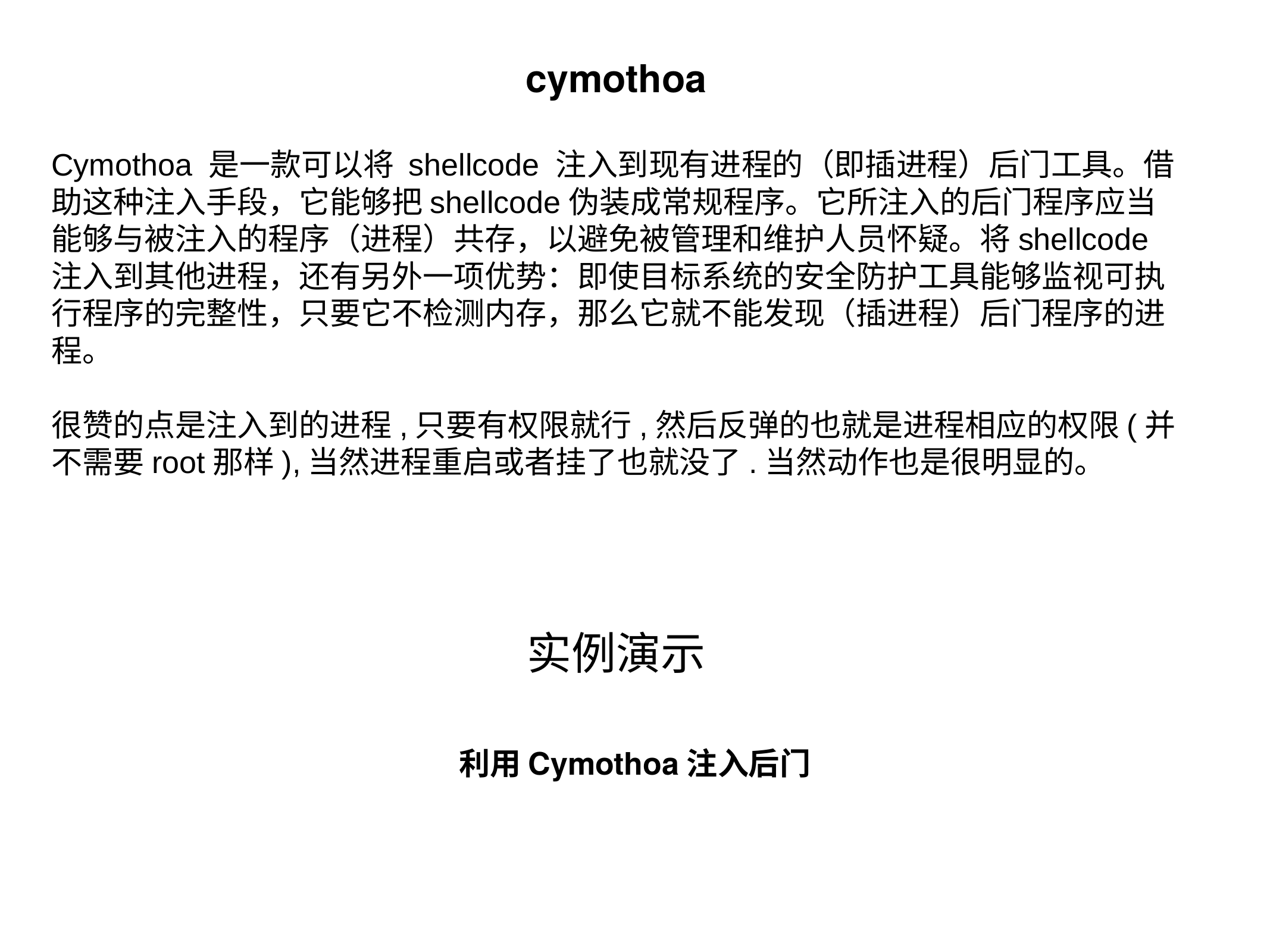

cymothoa
Cymothoa 是一款可以将 shellcode 注入到现有进程的（即插进程）后门工具。借助这种注入手段，它能够把shellcode伪装成常规程序。它所注入的后门程序应当能够与被注入的程序（进程）共存，以避免被管理和维护人员怀疑。将shellcode注入到其他进程，还有另外一项优势：即使目标系统的安全防护工具能够监视可执行程序的完整性，只要它不检测内存，那么它就不能发现（插进程）后门程序的进程。

很赞的点是注入到的进程,只要有权限就行,然后反弹的也就是进程相应的权限(并不需要root那样),当然进程重启或者挂了也就没了.当然动作也是很明显的。
实例演示
利用Cymothoa注入后门